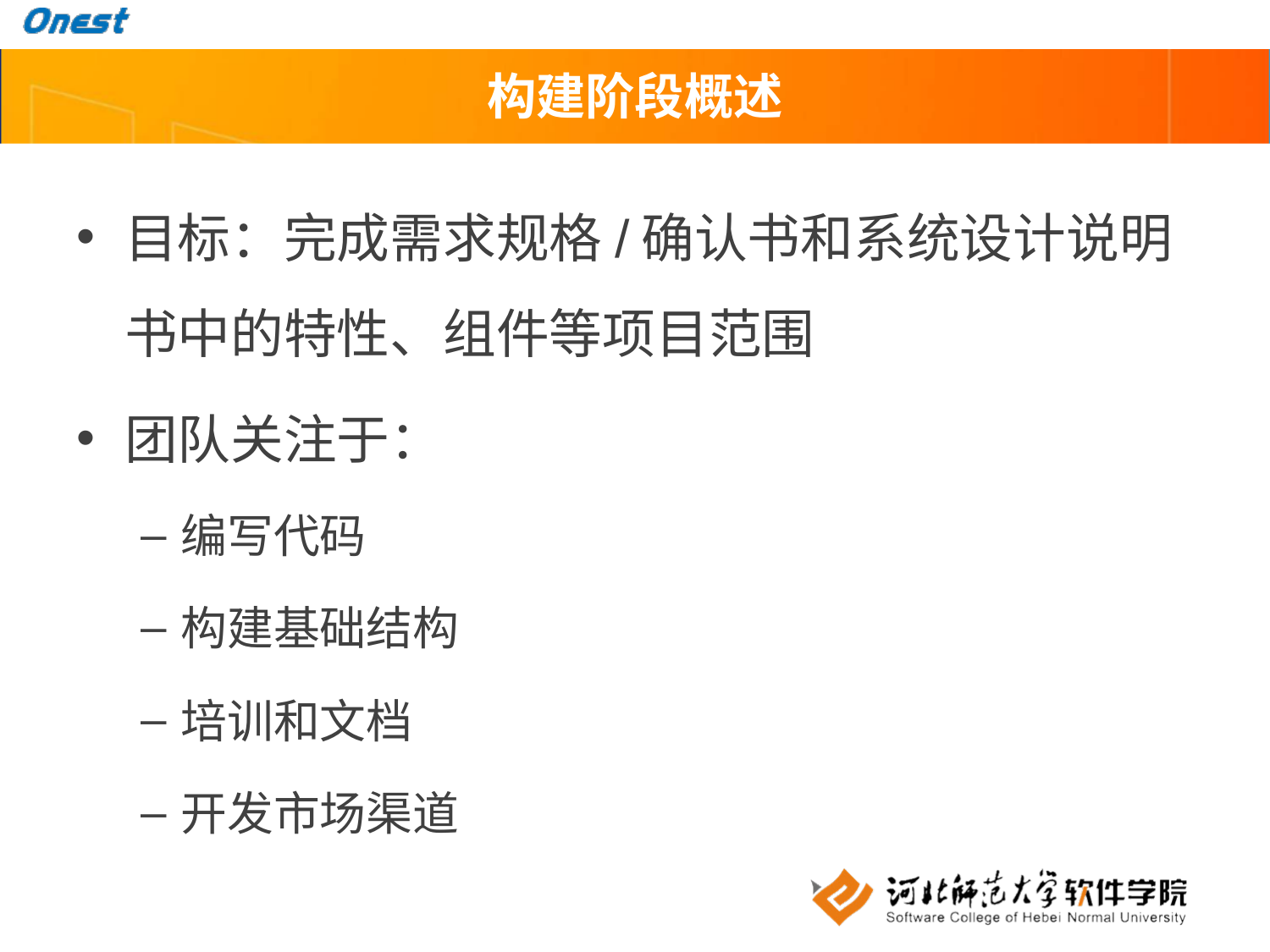

# 构建阶段概述
目标：完成需求规格/确认书和系统设计说明书中的特性、组件等项目范围
团队关注于：
编写代码
构建基础结构
培训和文档
开发市场渠道